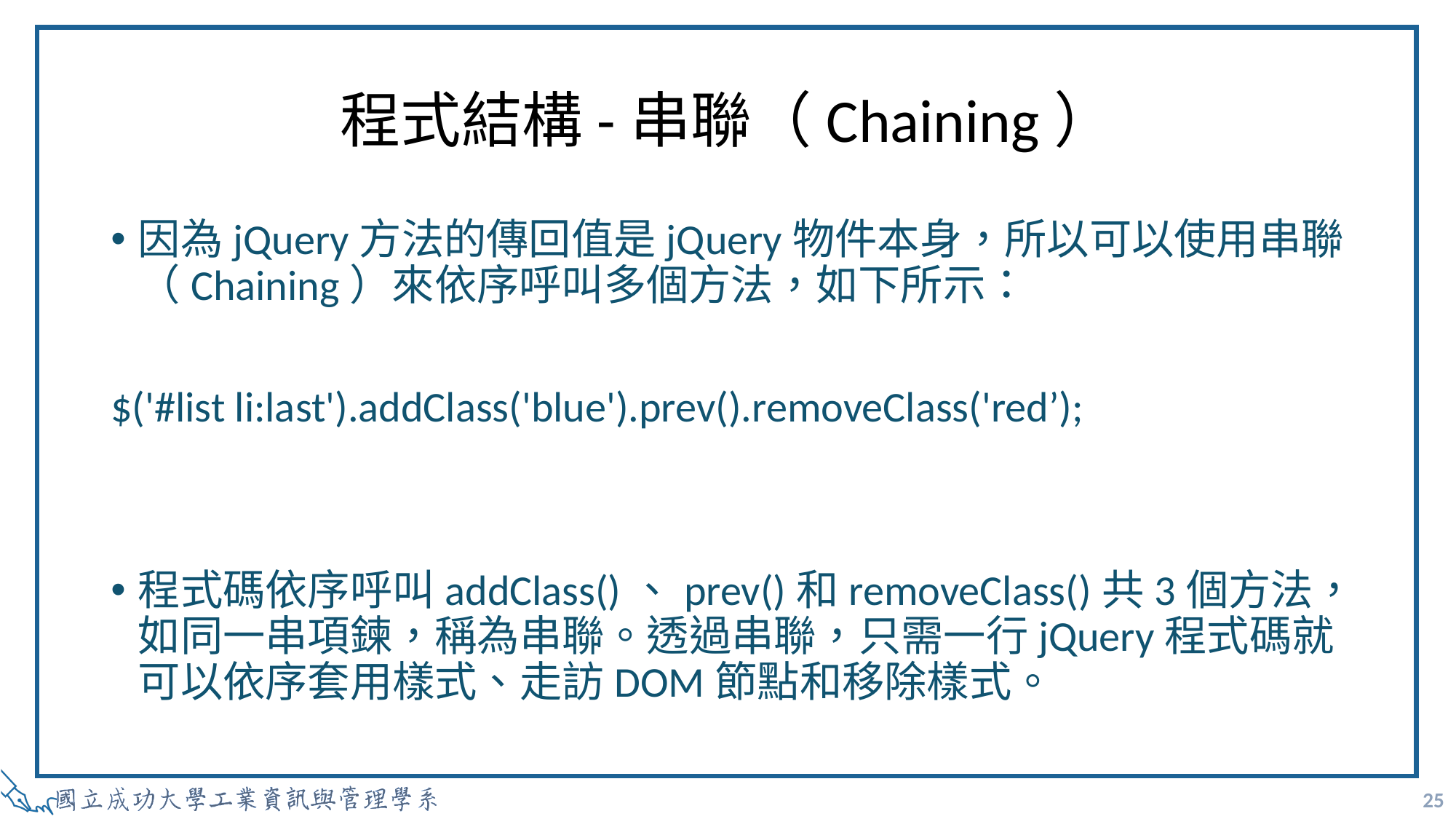

# 程式結構-串聯（Chaining）
因為jQuery方法的傳回值是jQuery物件本身，所以可以使用串聯（Chaining）來依序呼叫多個方法，如下所示：

$('#list li:last').addClass('blue').prev().removeClass('red’);

程式碼依序呼叫addClass()、prev()和removeClass()共3個方法，如同一串項鍊，稱為串聯。透過串聯，只需一行jQuery程式碼就可以依序套用樣式、走訪DOM節點和移除樣式。

25